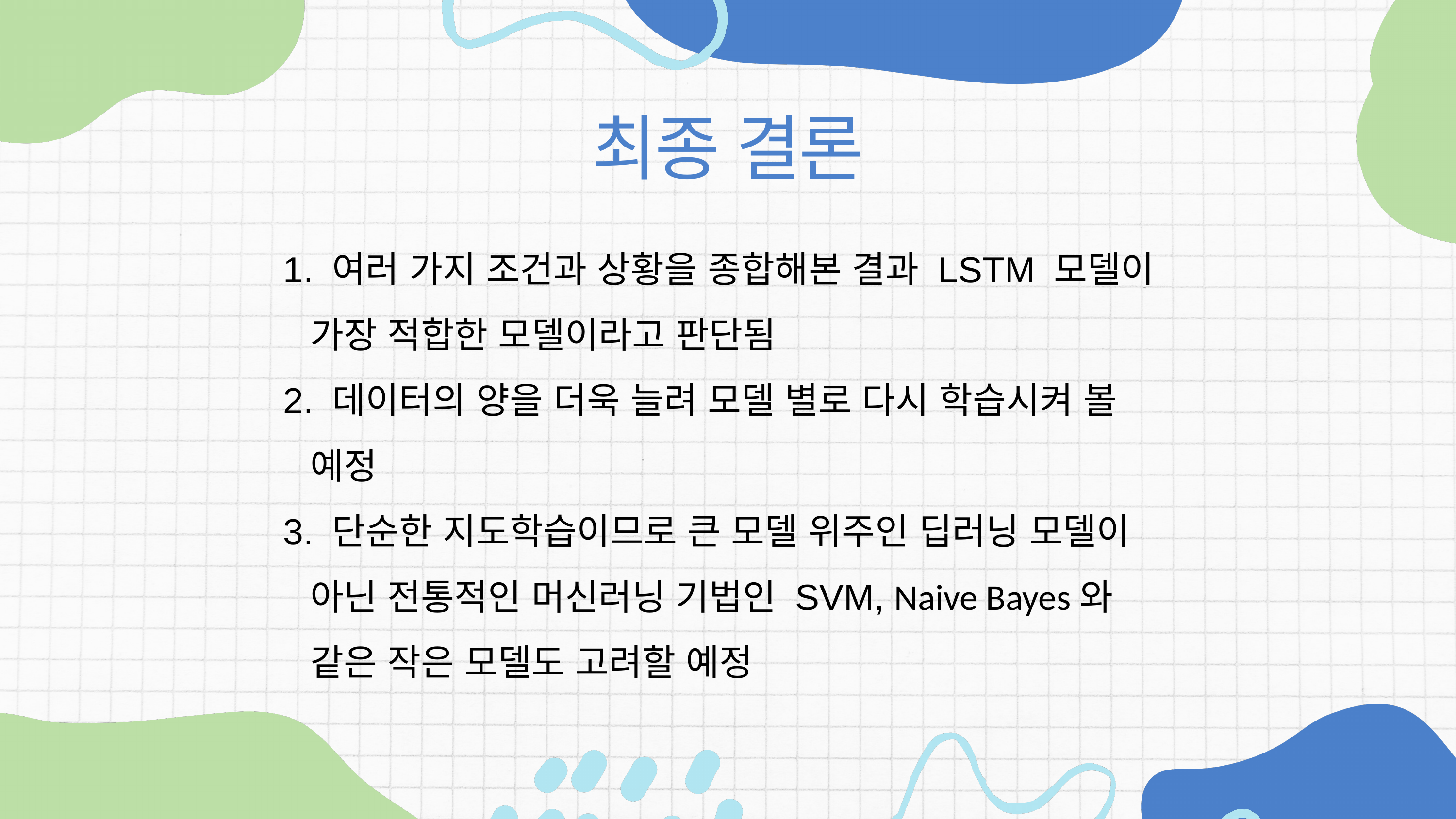

최종 결론
 여러 가지 조건과 상황을 종합해본 결과 LSTM 모델이 가장 적합한 모델이라고 판단됨
 데이터의 양을 더욱 늘려 모델 별로 다시 학습시켜 볼 예정
 단순한 지도학습이므로 큰 모델 위주인 딥러닝 모델이 아닌 전통적인 머신러닝 기법인 SVM, Naive Bayes와 같은 작은 모델도 고려할 예정